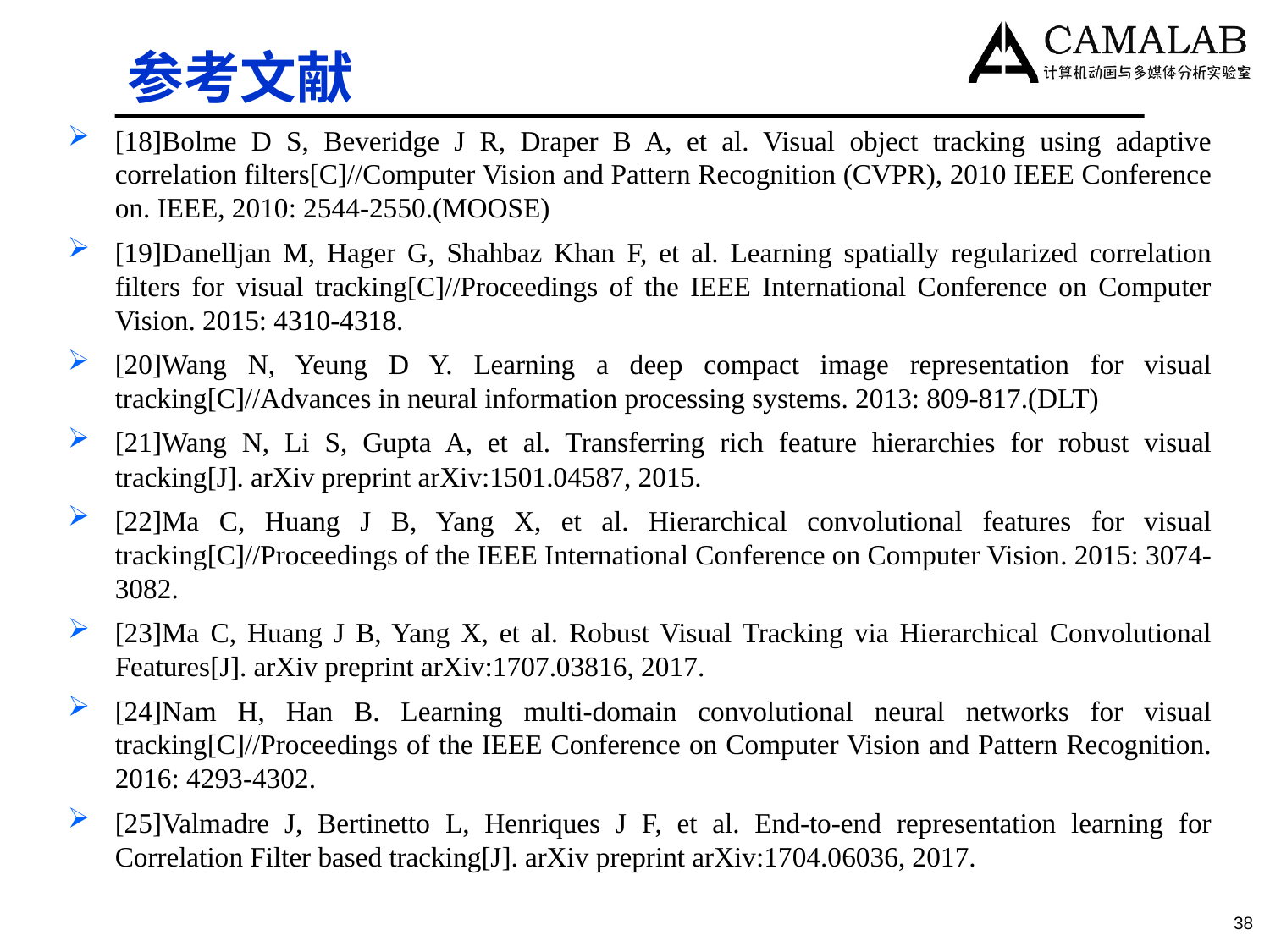

# 参考文献
[18]Bolme D S, Beveridge J R, Draper B A, et al. Visual object tracking using adaptive correlation filters[C]//Computer Vision and Pattern Recognition (CVPR), 2010 IEEE Conference on. IEEE, 2010: 2544-2550.(MOOSE)
[19]Danelljan M, Hager G, Shahbaz Khan F, et al. Learning spatially regularized correlation filters for visual tracking[C]//Proceedings of the IEEE International Conference on Computer Vision. 2015: 4310-4318.
[20]Wang N, Yeung D Y. Learning a deep compact image representation for visual tracking[C]//Advances in neural information processing systems. 2013: 809-817.(DLT)
[21]Wang N, Li S, Gupta A, et al. Transferring rich feature hierarchies for robust visual tracking[J]. arXiv preprint arXiv:1501.04587, 2015.
[22]Ma C, Huang J B, Yang X, et al. Hierarchical convolutional features for visual tracking[C]//Proceedings of the IEEE International Conference on Computer Vision. 2015: 3074-3082.
[23]Ma C, Huang J B, Yang X, et al. Robust Visual Tracking via Hierarchical Convolutional Features[J]. arXiv preprint arXiv:1707.03816, 2017.
[24]Nam H, Han B. Learning multi-domain convolutional neural networks for visual tracking[C]//Proceedings of the IEEE Conference on Computer Vision and Pattern Recognition. 2016: 4293-4302.
[25]Valmadre J, Bertinetto L, Henriques J F, et al. End-to-end representation learning for Correlation Filter based tracking[J]. arXiv preprint arXiv:1704.06036, 2017.